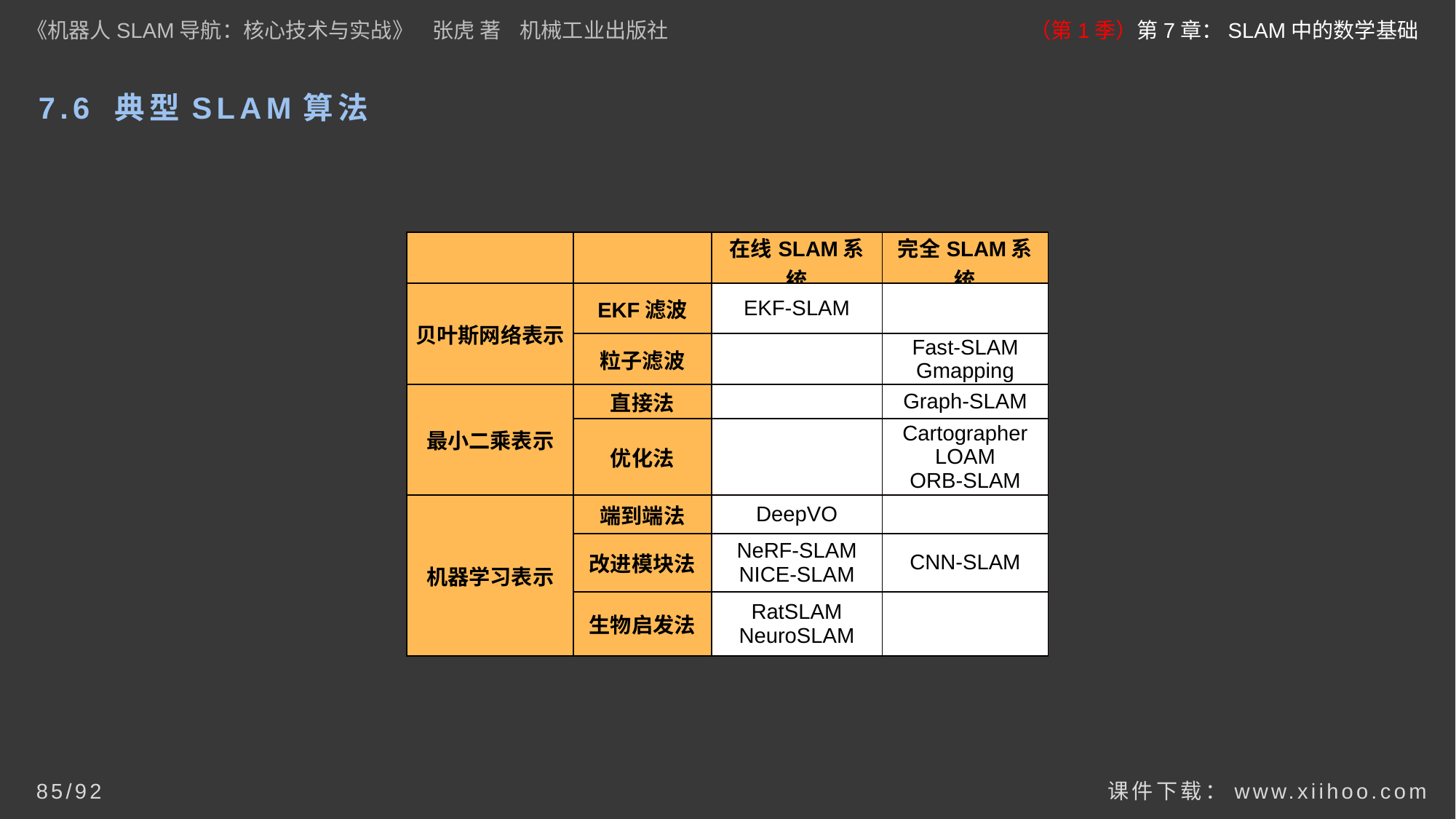

《机器人SLAM导航：核心技术与实战》    张虎 著    机械工业出版社
（第1季）第7章：SLAM中的数学基础
# 7.6 典型SLAM算法
|  |  | 在线SLAM系统 | 完全SLAM系统 |
| --- | --- | --- | --- |
| 贝叶斯网络表示 | EKF滤波 | EKF-SLAM |  |
|  | 粒子滤波 |  | Fast-SLAM Gmapping |
| 最小二乘表示 | 直接法 |  | Graph-SLAM |
|  | 优化法 |  | Cartographer LOAM ORB-SLAM |
| 机器学习表示 | 端到端法 | DeepVO |  |
|  | 改进模块法 | NeRF-SLAM NICE-SLAM | CNN-SLAM |
|  | 生物启发法 | RatSLAM NeuroSLAM |  |
课件下载：www.xiihoo.com
85/92